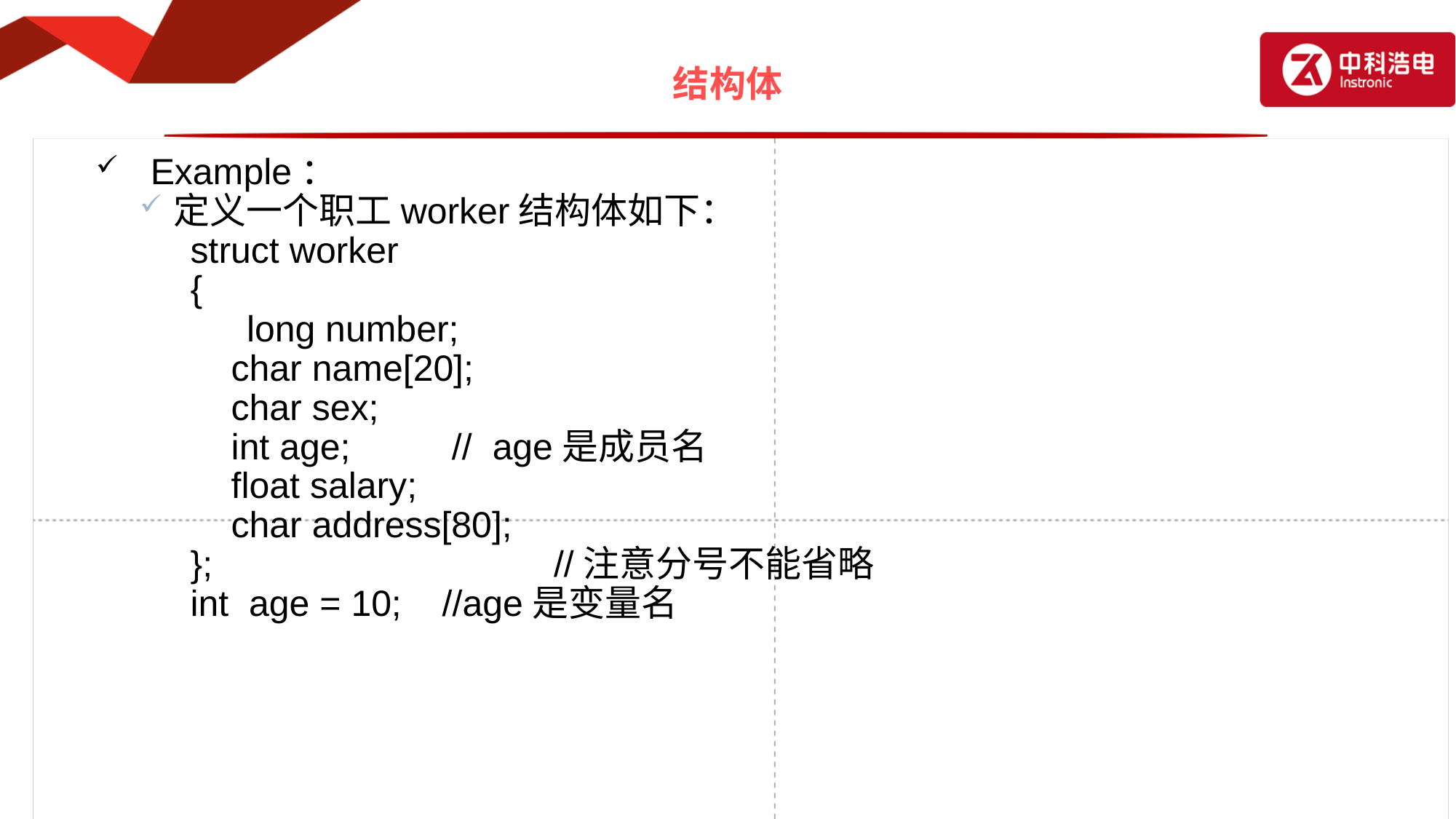

# 结构体
Example：
定义一个职工worker结构体如下：
struct worker
{
	  long number;
    char name[20];
    char sex;
    int age;          //  age是成员名
    float salary;
    char address[80];
};      			//注意分号不能省略
int  age = 10;    //age是变量名